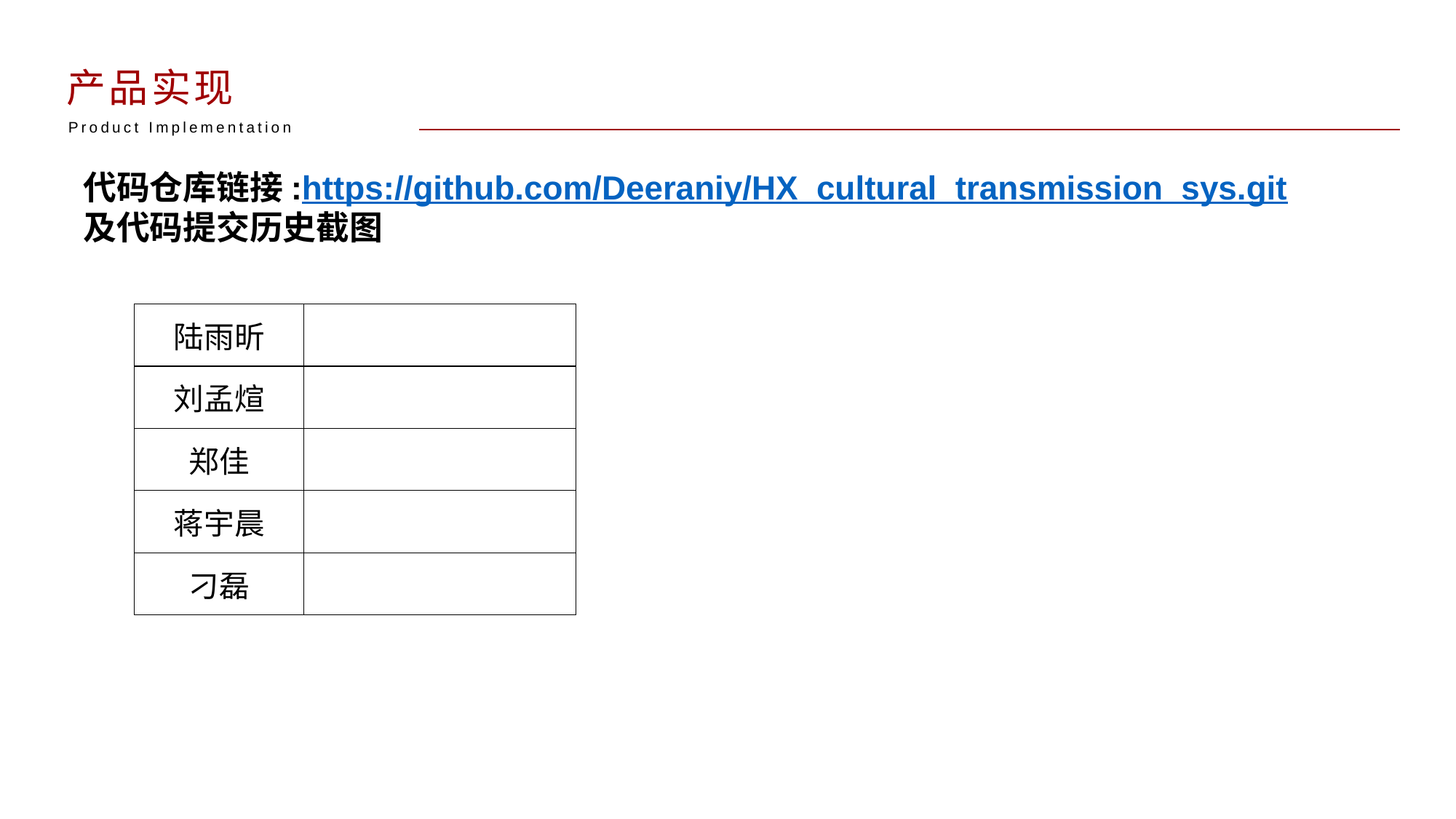

产品实现
Product Implementation
代码仓库链接:https://github.com/Deeraniy/HX_cultural_transmission_sys.git
及代码提交历史截图
| 陆雨昕 |  |
| --- | --- |
| 刘孟煊 |  |
| 郑佳 |  |
| 蒋宇晨 |  |
| 刁磊 |  |